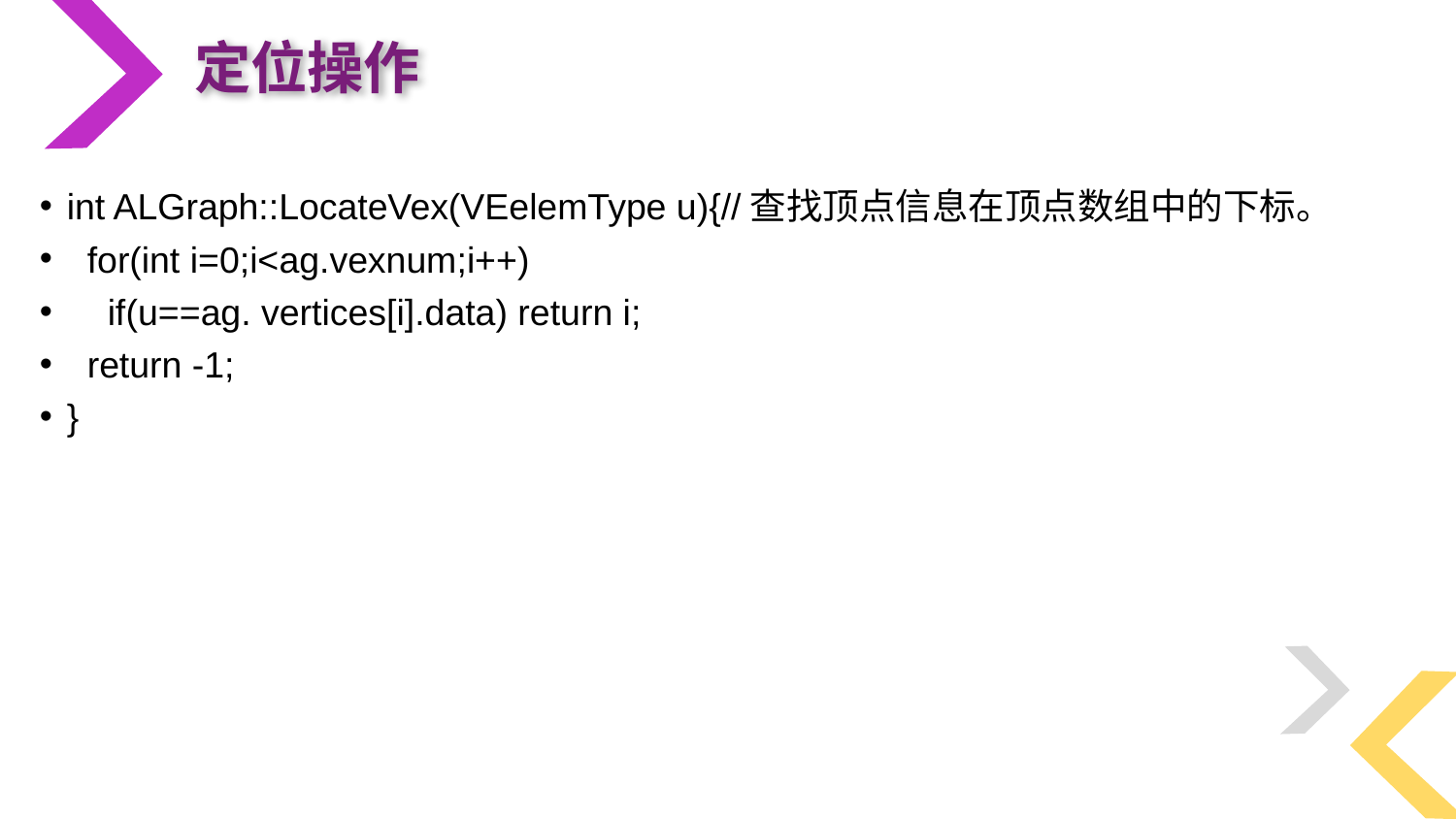

定位操作
int ALGraph::LocateVex(VEelemType u){//查找顶点信息在顶点数组中的下标。
  for(int i=0;i<ag.vexnum;i++)
    if(u==ag. vertices[i].data) return i;
  return -1;
}